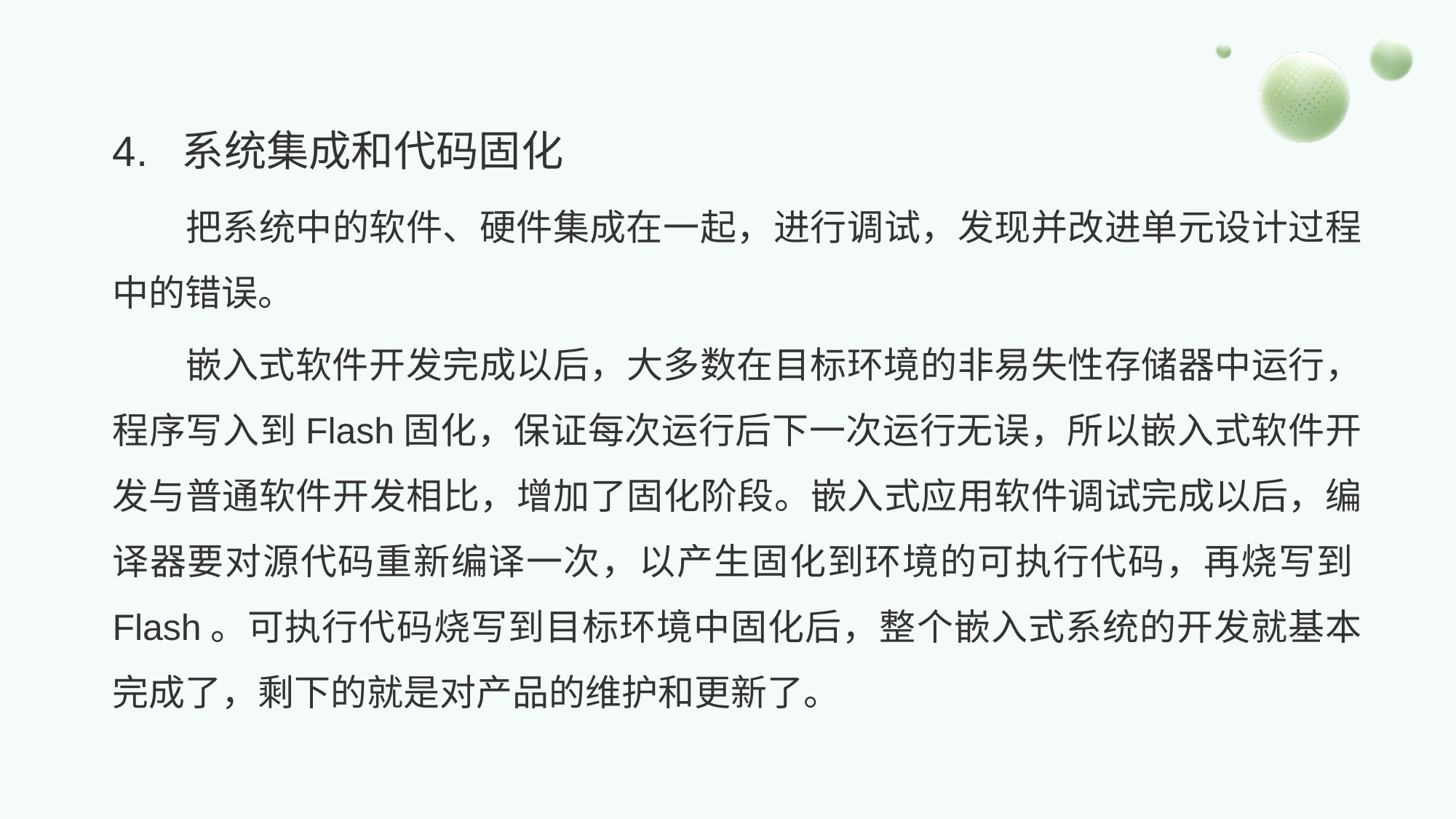

4.  系统集成和代码固化
把系统中的软件、硬件集成在一起，进行调试，发现并改进单元设计过程中的错误。
嵌入式软件开发完成以后，大多数在目标环境的非易失性存储器中运行，程序写入到Flash固化，保证每次运行后下一次运行无误，所以嵌入式软件开发与普通软件开发相比，增加了固化阶段。嵌入式应用软件调试完成以后，编译器要对源代码重新编译一次，以产生固化到环境的可执行代码，再烧写到Flash。可执行代码烧写到目标环境中固化后，整个嵌入式系统的开发就基本完成了，剩下的就是对产品的维护和更新了。